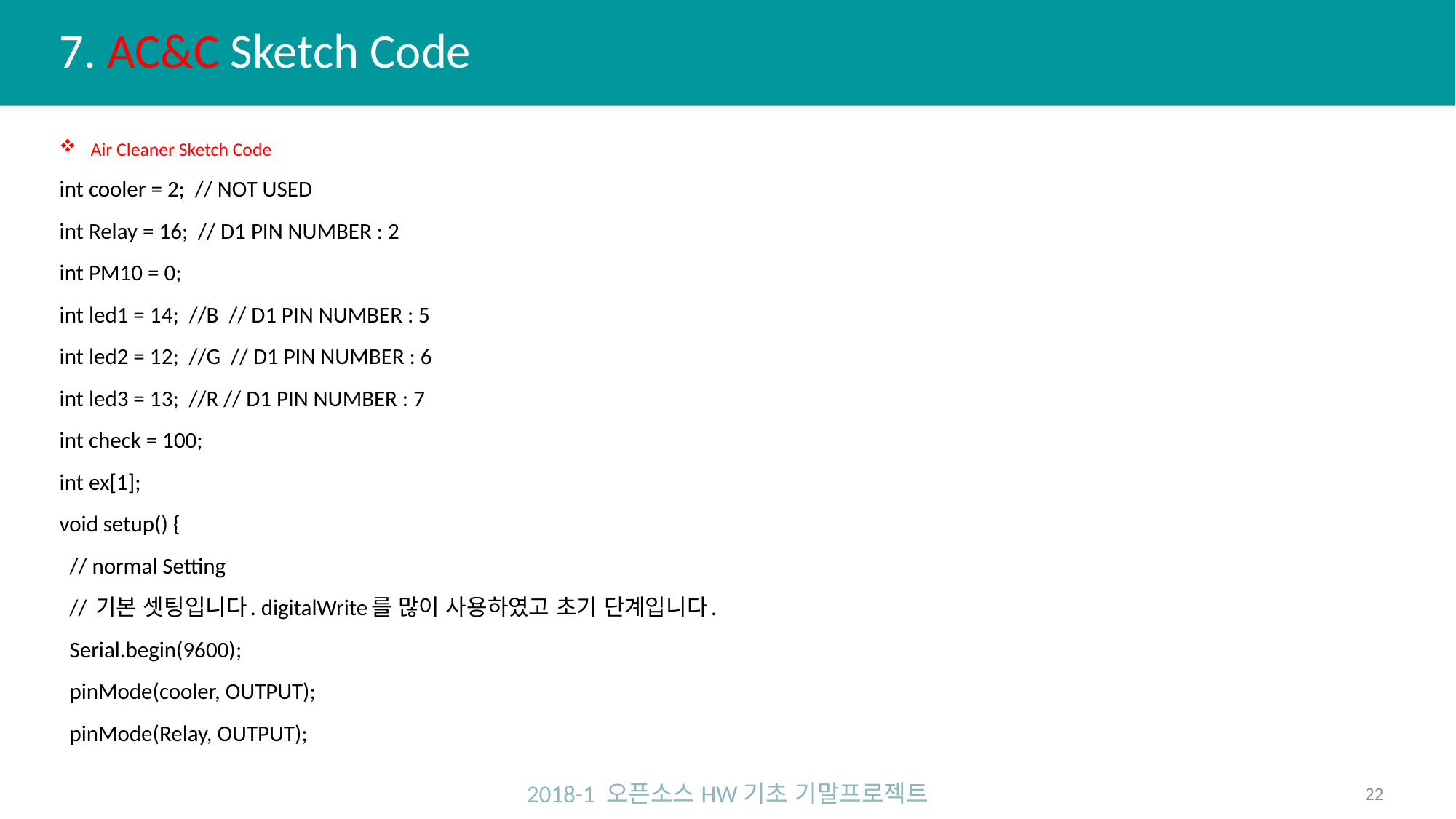

# 7. AC&C Sketch Code
 Air Cleaner Sketch Code
int cooler = 2;  // NOT USED
int Relay = 16;  // D1 PIN NUMBER : 2
int PM10 = 0;
int led1 = 14;  //B  // D1 PIN NUMBER : 5
int led2 = 12;  //G  // D1 PIN NUMBER : 6
int led3 = 13;  //R // D1 PIN NUMBER : 7
int check = 100;
int ex[1];
void setup() {
  // normal Setting
  // 기본 셋팅입니다. digitalWrite를 많이 사용하였고 초기 단계입니다.
  Serial.begin(9600);
  pinMode(cooler, OUTPUT);
  pinMode(Relay, OUTPUT);

2018-1 오픈소스HW기초 기말프로젝트
22